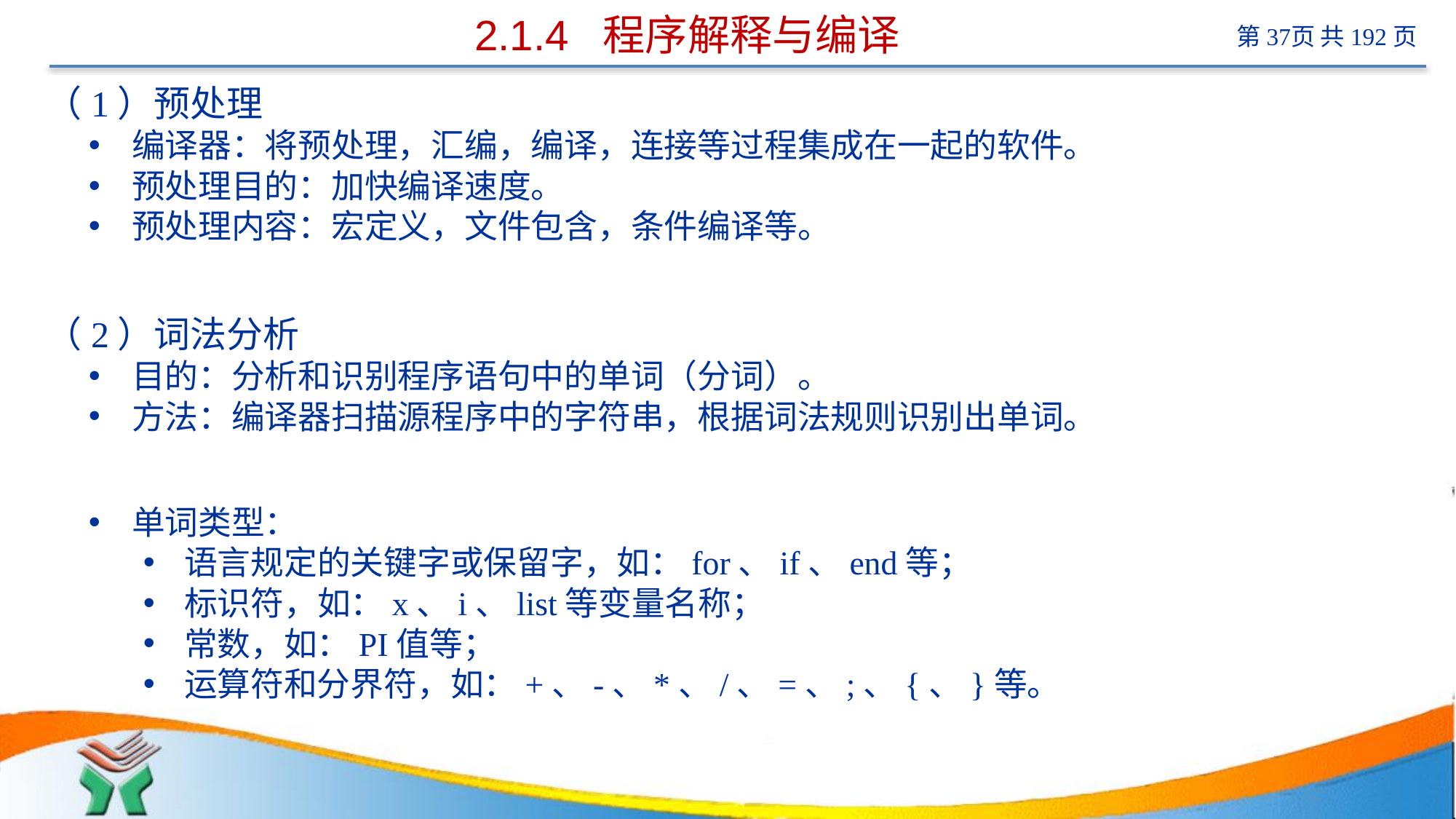

# 2.1.4  程序解释与编译
（1）预处理
编译器：将预处理，汇编，编译，连接等过程集成在一起的软件。
预处理目的：加快编译速度。
预处理内容：宏定义，文件包含，条件编译等。

（2）词法分析
目的：分析和识别程序语句中的单词（分词）。
方法：编译器扫描源程序中的字符串，根据词法规则识别出单词。

单词类型：
语言规定的关键字或保留字，如：for、if、end等；
标识符，如：x、i、list等变量名称；
常数，如：PI值等；
运算符和分界符，如：+、-、*、/、=、;、{、}等。